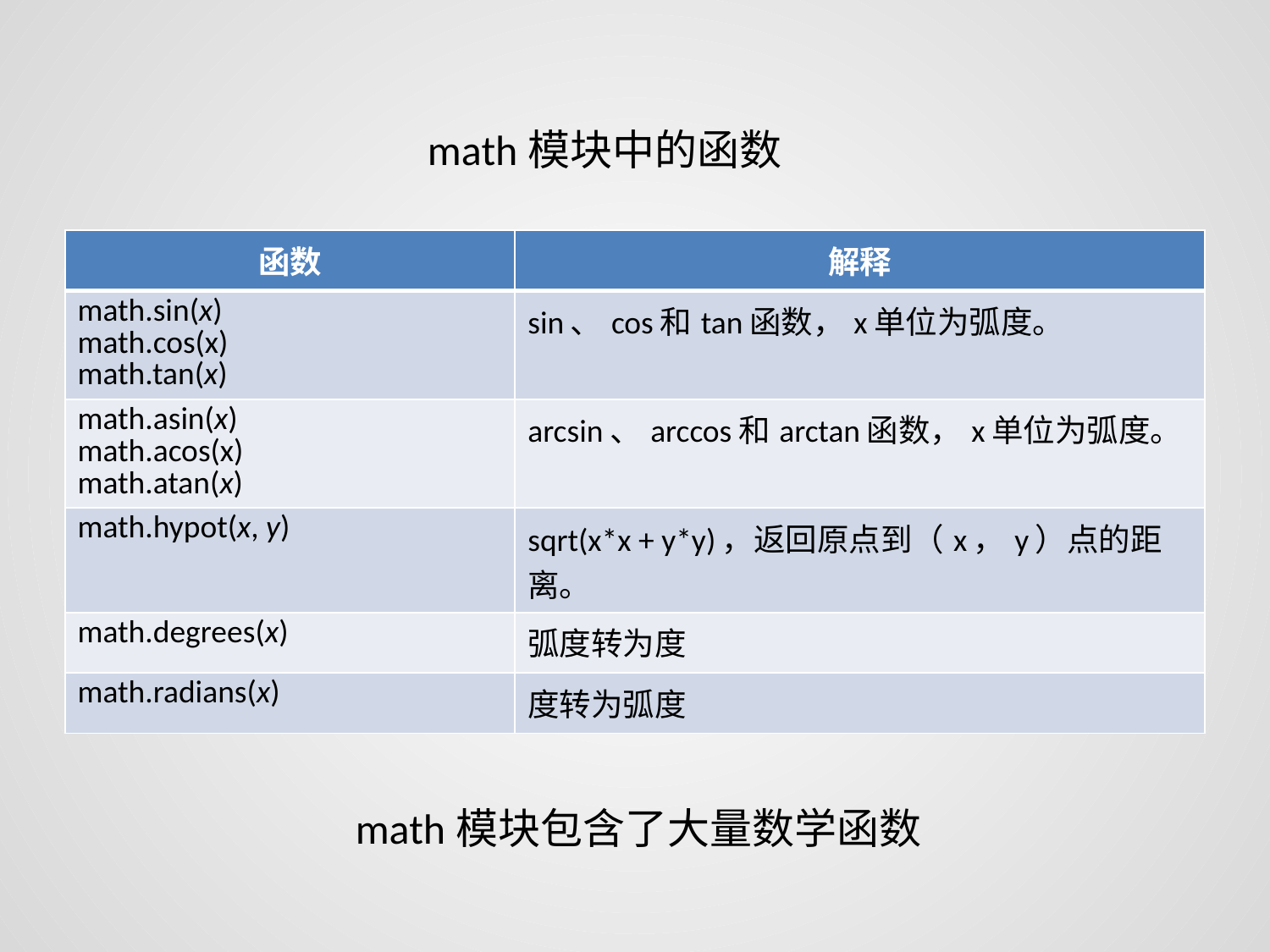

math模块中的函数
| 函数 | 解释 |
| --- | --- |
| math.sin(x) math.cos(x) math.tan(x) | sin、cos和tan函数，x单位为弧度。 |
| math.asin(x) math.acos(x) math.atan(x) | arcsin、arccos和arctan函数，x单位为弧度。 |
| math.hypot(x, y) | sqrt(x\*x + y\*y)，返回原点到（x，y）点的距离。 |
| math.degrees(x) | 弧度转为度 |
| math.radians(x) | 度转为弧度 |
math模块包含了大量数学函数